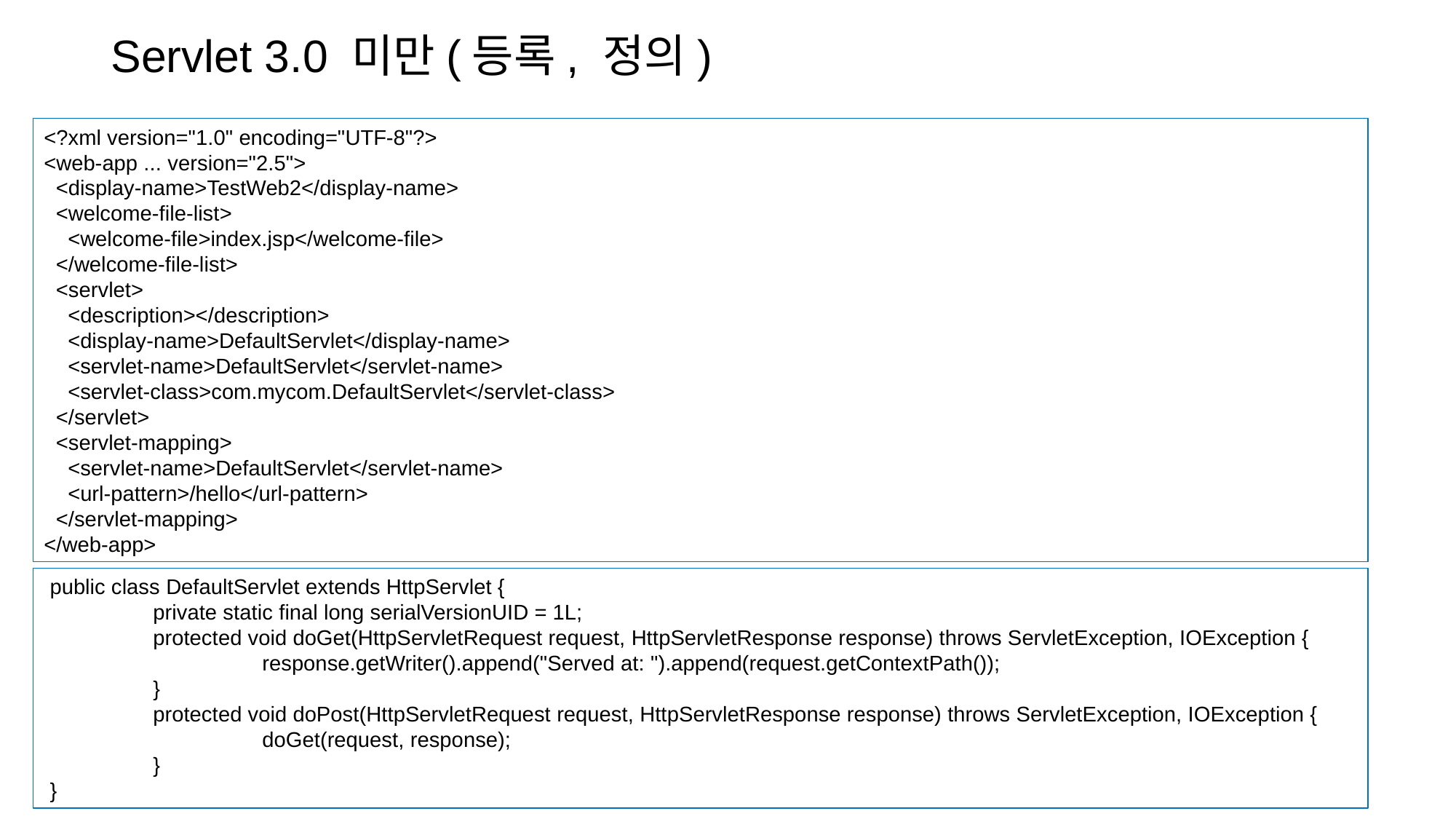

# Servlet 3.0 미만(등록, 정의)
<?xml version="1.0" encoding="UTF-8"?>
<web-app ... version="2.5">
  <display-name>TestWeb2</display-name>
  <welcome-file-list>
    <welcome-file>index.jsp</welcome-file>
  </welcome-file-list>
  <servlet>
    <description></description>
    <display-name>DefaultServlet</display-name>
    <servlet-name>DefaultServlet</servlet-name>
    <servlet-class>com.mycom.DefaultServlet</servlet-class>
  </servlet>
  <servlet-mapping>
    <servlet-name>DefaultServlet</servlet-name>
    <url-pattern>/hello</url-pattern>
  </servlet-mapping>
</web-app>

 public class DefaultServlet extends HttpServlet {
	private static final long serialVersionUID = 1L;
	protected void doGet(HttpServletRequest request, HttpServletResponse response) throws ServletException, IOException {
		response.getWriter().append("Served at: ").append(request.getContextPath());
	}
	protected void doPost(HttpServletRequest request, HttpServletResponse response) throws ServletException, IOException {
		doGet(request, response);
	}
 }